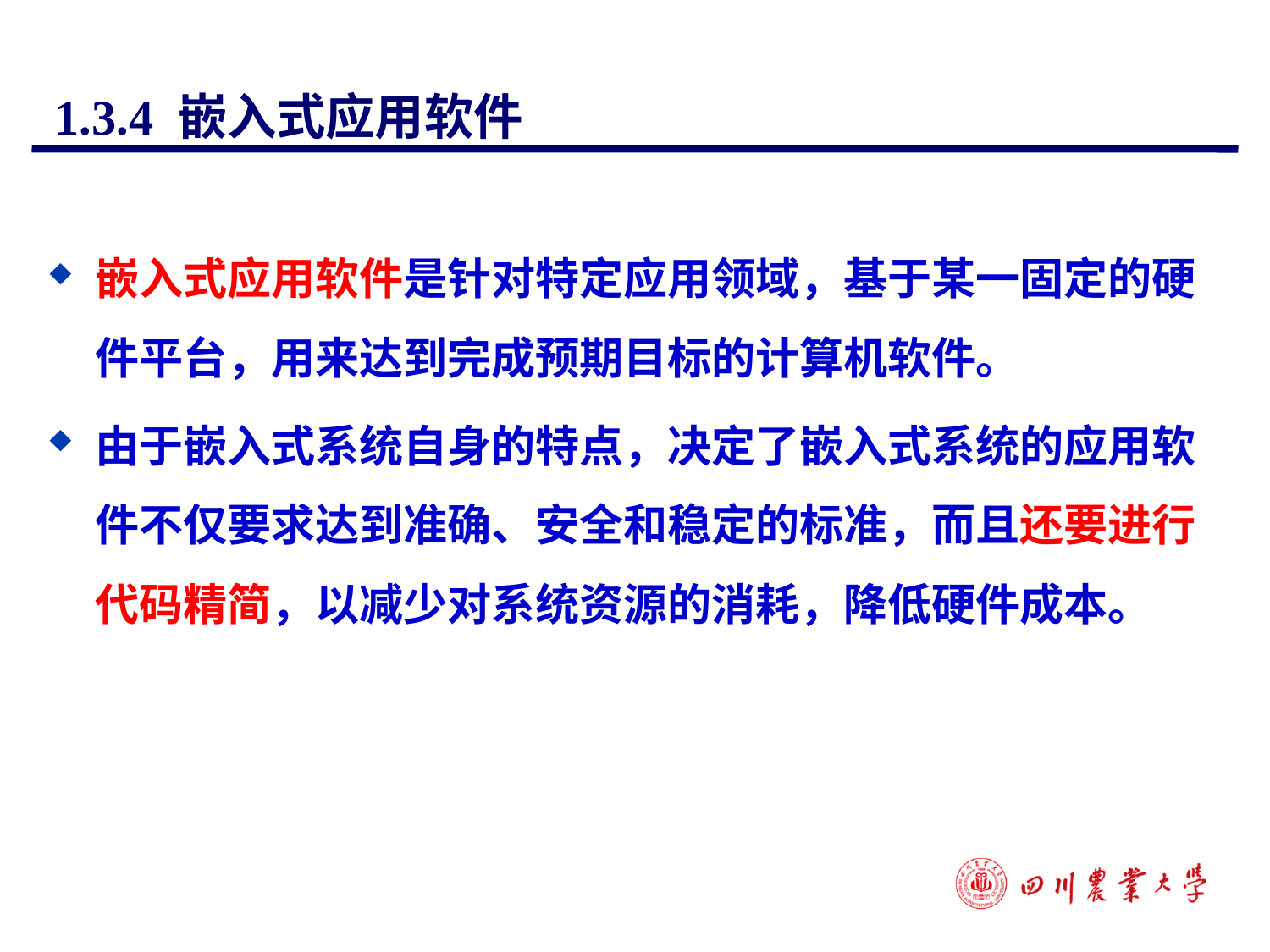

1.3.4 嵌入式应用软件
嵌入式应用软件是针对特定应用领域，基于某一固定的硬件平台，用来达到完成预期目标的计算机软件。
由于嵌入式系统自身的特点，决定了嵌入式系统的应用软件不仅要求达到准确、安全和稳定的标准，而且还要进行代码精简，以减少对系统资源的消耗，降低硬件成本。